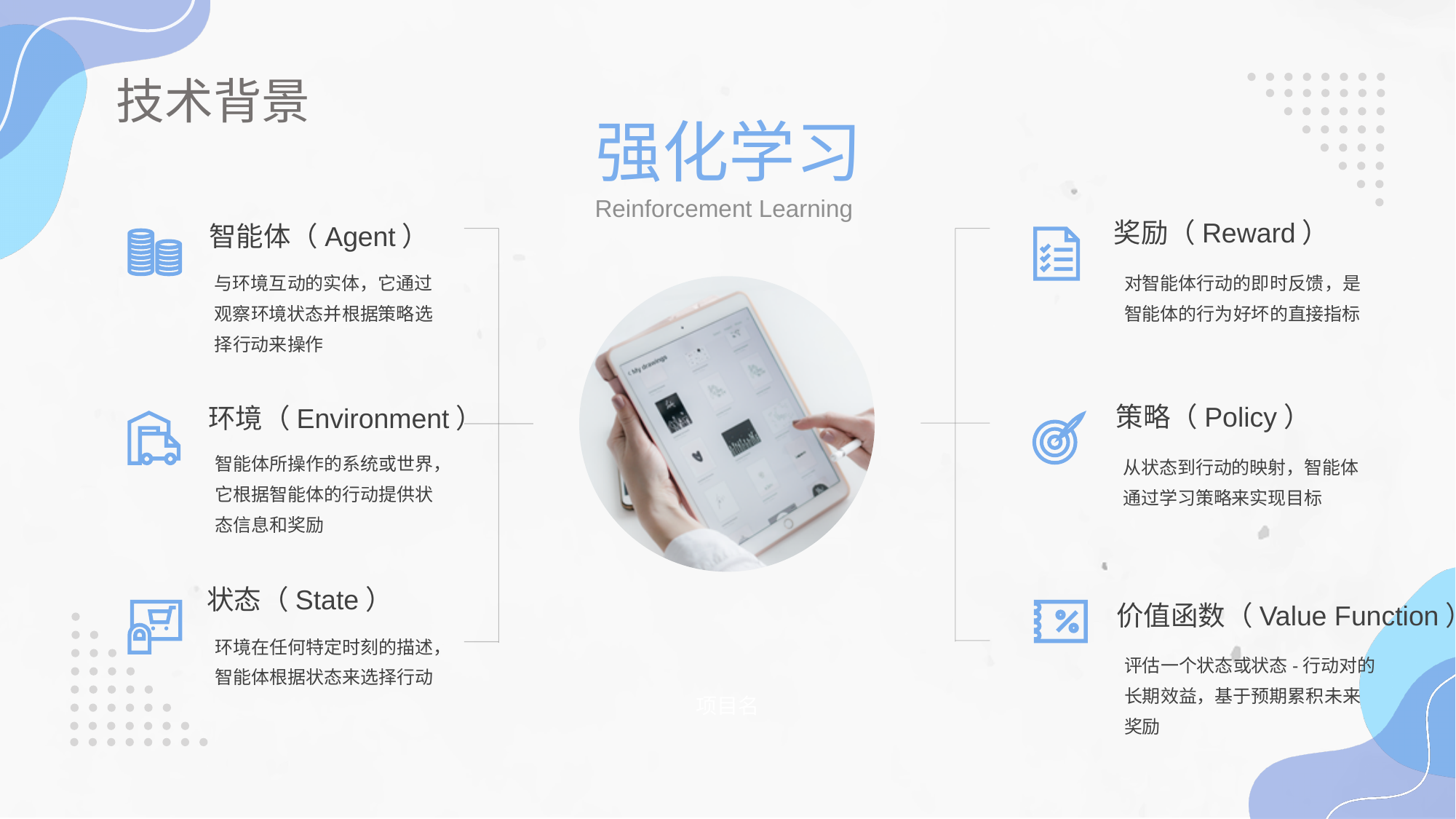

技术背景
强化学习
Reinforcement Learning
奖励（Reward）
智能体（Agent）

与环境互动的实体，它通过观察环境状态并根据策略选择行动来操作
对智能体行动的即时反馈，是智能体的行为好坏的直接指标

策略（Policy）
环境（Environment）

智能体所操作的系统或世界，它根据智能体的行动提供状态信息和奖励
从状态到行动的映射，智能体通过学习策略来实现目标
状态（State）
价值函数（Value Function）

环境在任何特定时刻的描述，智能体根据状态来选择行动
评估一个状态或状态-行动对的长期效益，基于预期累积未来奖励
项目名